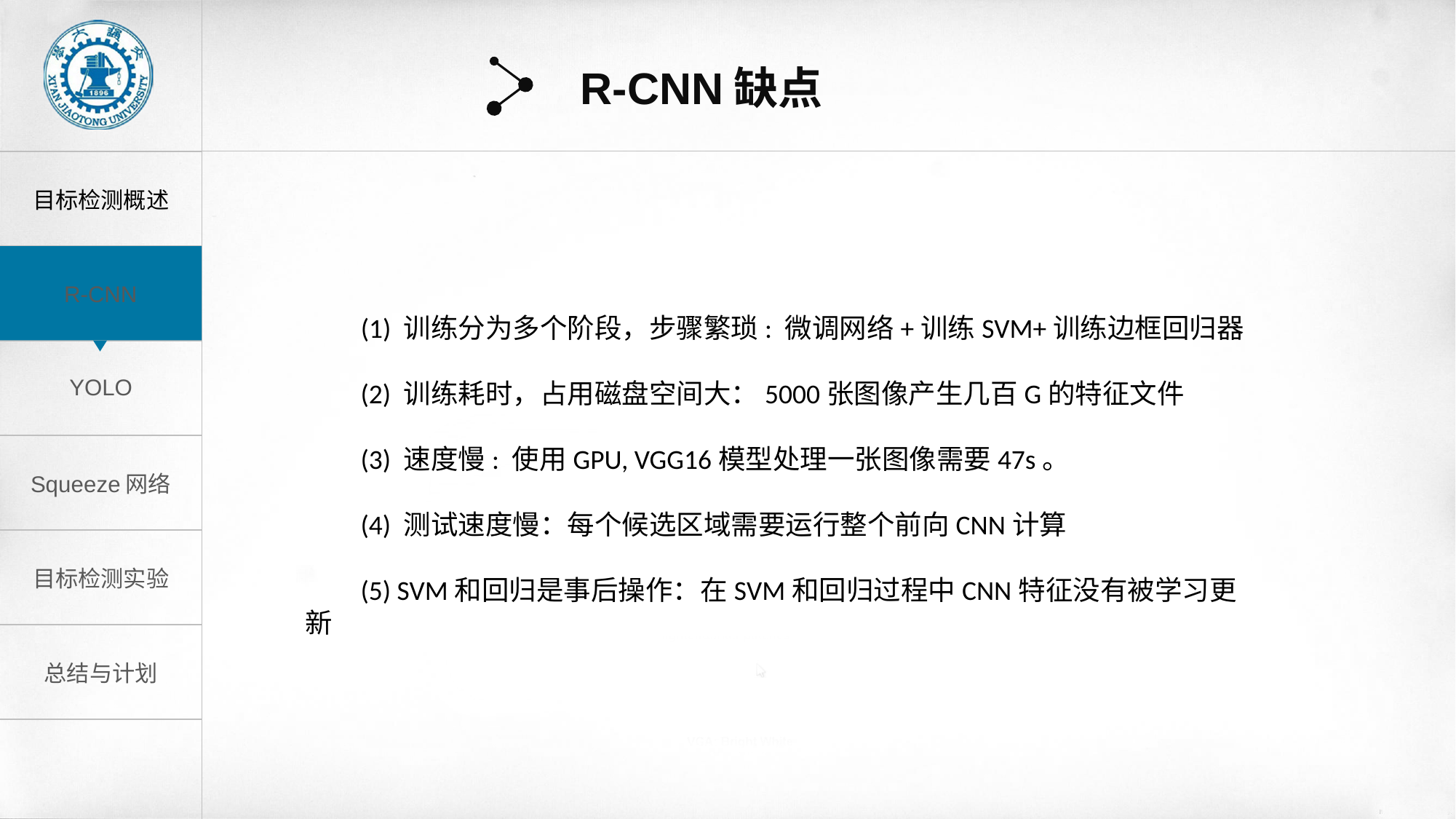

R-CNN缺点
         (1) 训练分为多个阶段，步骤繁琐: 微调网络+训练SVM+训练边框回归器

         (2) 训练耗时，占用磁盘空间大：5000张图像产生几百G的特征文件

         (3) 速度慢: 使用GPU, VGG16模型处理一张图像需要47s。

         (4) 测试速度慢：每个候选区域需要运行整个前向CNN计算

         (5) SVM和回归是事后操作：在SVM和回归过程中CNN特征没有被学习更新